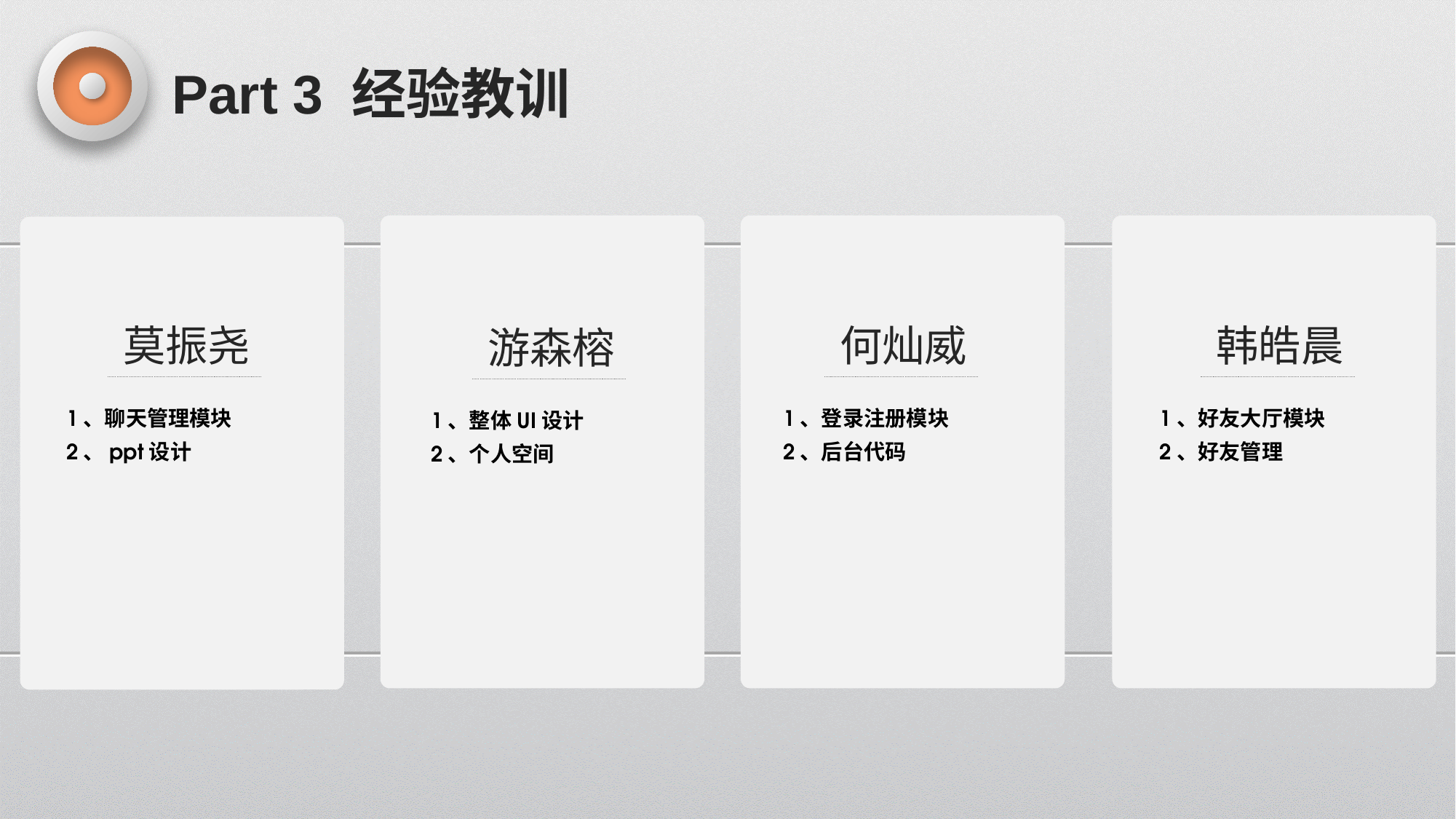

Part 3 经验教训

莫振尧
何灿威
韩皓晨
游森榕
1、聊天管理模块
2、ppt设计
1、登录注册模块
2、后台代码
1、好友大厅模块
2、好友管理
1、整体UI设计
2、个人空间